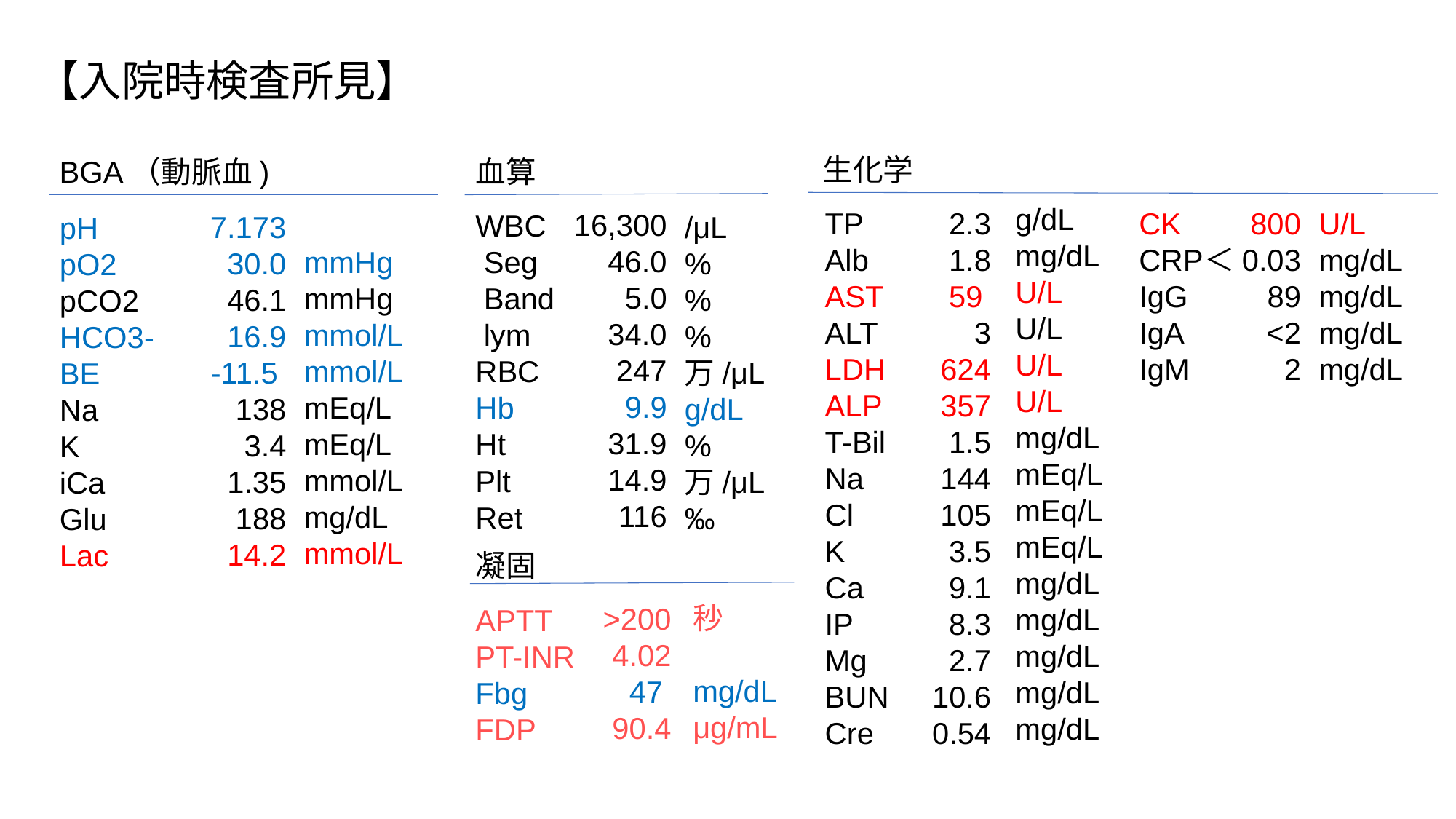

【入院時検査所見】
生化学
g/dL
mg/dL
U/L
U/L
U/L
U/L
mg/dL
mEq/L
mEq/L
mEq/L
mg/dL
mg/dL
mg/dL
mg/dL
mg/dL

TP
Alb
AST
ALT
LDH
ALP
T-Bil
Na
Cl
K
Ca
IP
Mg
BUN
Cre

2.3
1.8
59
3
624
357
1.5
144
105
3.5
9.1
8.3
2.7
10.6
0.54

CK
CRP
IgG
IgA
IgM

800
＜0.03
89
<2
2

U/L
mg/dL
mg/dL
mg/dL
mg/dL
BGA（動脈血)

mmHg
mmHg
mmol/L
mmol/L
mEq/L
mEq/L
mmol/L
mg/dL
mmol/L
7.173
30.0
46.1
16.9
-11.5
138
3.4
1.35
188
14.2
pH
pO2
pCO2
HCO3-
BE
Na
K
iCa
Glu
Lac
血算
16,300
46.0
5.0
34.0
247
9.9
31.9
14.9
116
WBC
 Seg
 Band
 lym
RBC
Hb
Ht
Plt
Ret
/μL
%
%
%
万/μL
g/dL
%
万/μL
‰
凝固
秒

mg/dL
μg/mL
>200
　4.02
47
90.4
APTT
PT-INR
Fbg
FDP